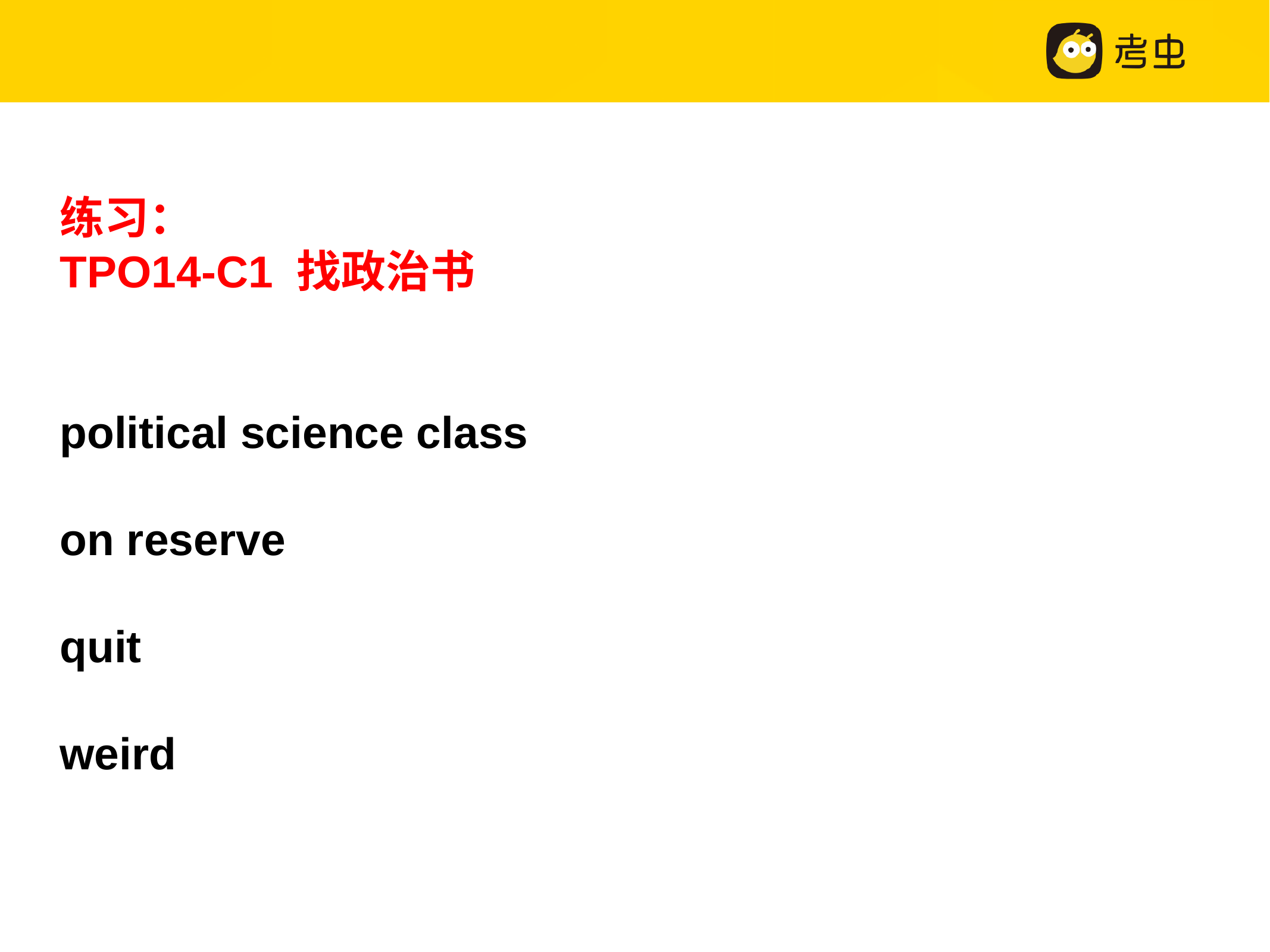

练习：
TPO14-C1 找政治书

political science class

on reserve

quit

weird